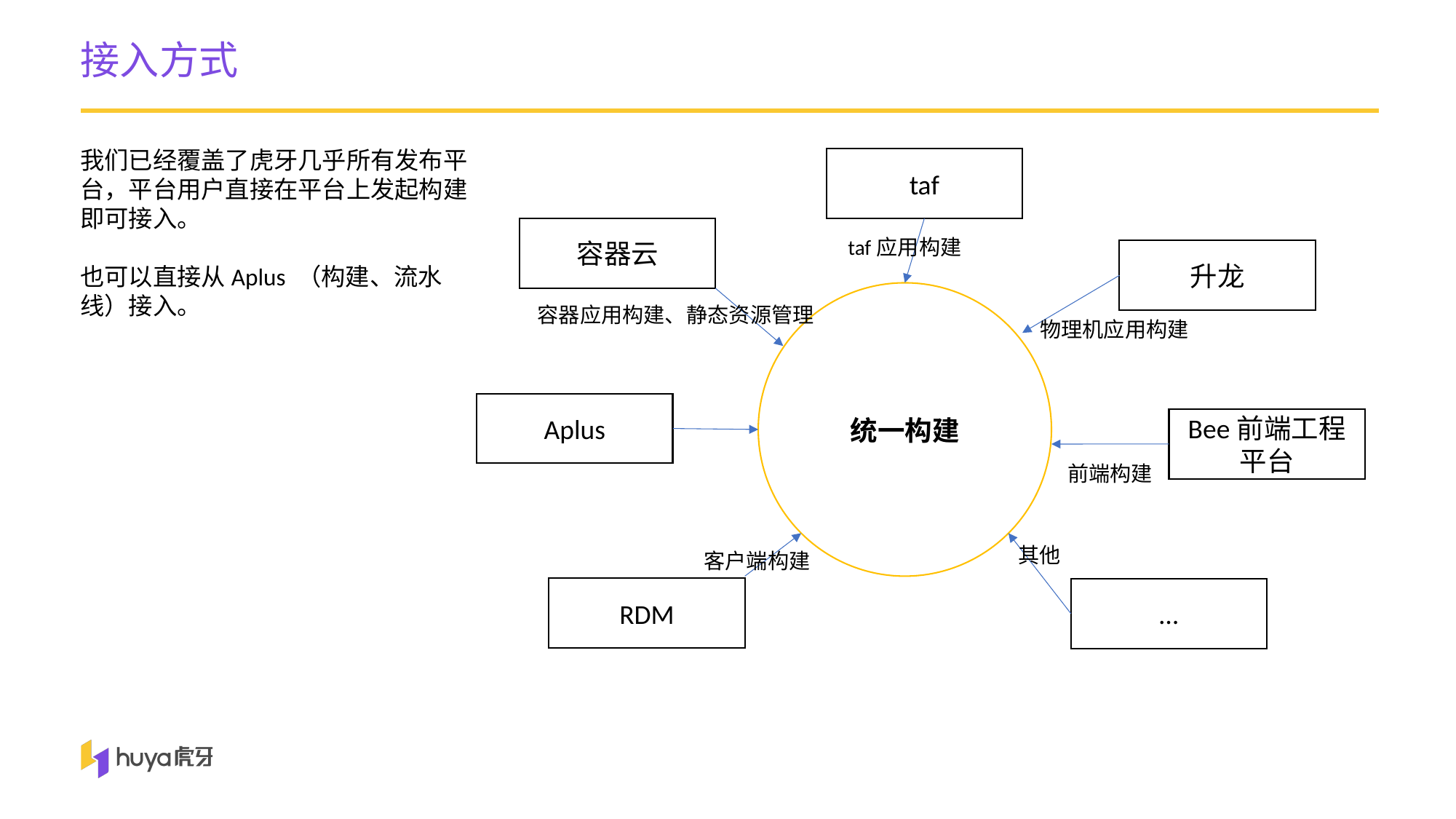

接入方式
我们已经覆盖了虎牙几乎所有发布平台，平台用户直接在平台上发起构建即可接入。

也可以直接从Aplus （构建、流水线）接入。

taf
容器云
taf应用构建
升龙
统一构建
容器应用构建、静态资源管理
物理机应用构建
Aplus
Bee前端工程平台
前端构建
其他
客户端构建
RDM
…